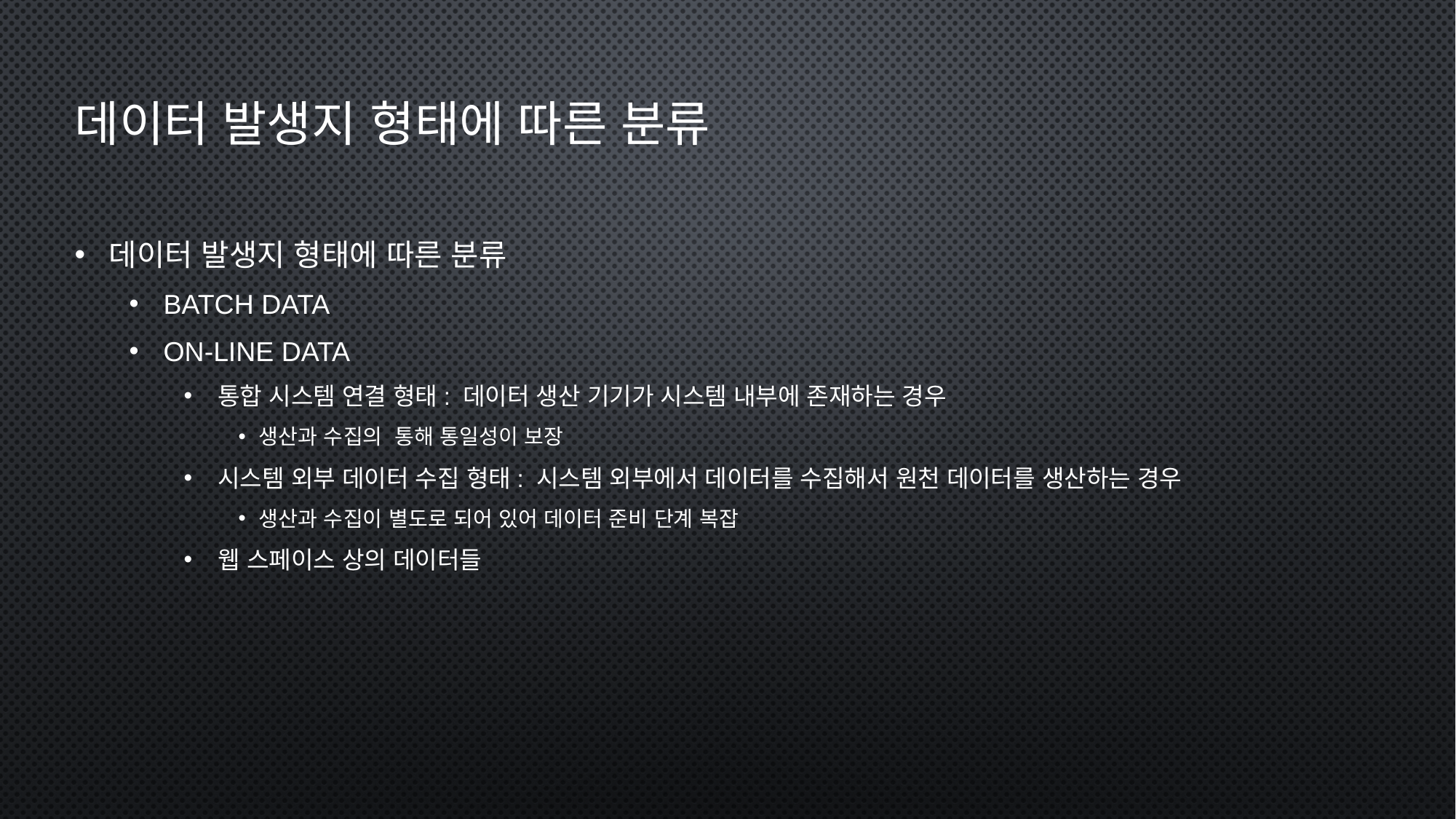

데이터 발생지 형태에 따른 분류
데이터 발생지 형태에 따른 분류
Batch Data
On-line Data
통합 시스템 연결 형태: 데이터 생산 기기가 시스템 내부에 존재하는 경우
생산과 수집의  통해 통일성이 보장
시스템 외부 데이터 수집 형태: 시스템 외부에서 데이터를 수집해서 원천 데이터를 생산하는 경우
생산과 수집이 별도로 되어 있어 데이터 준비 단계 복잡
웹 스페이스 상의 데이터들